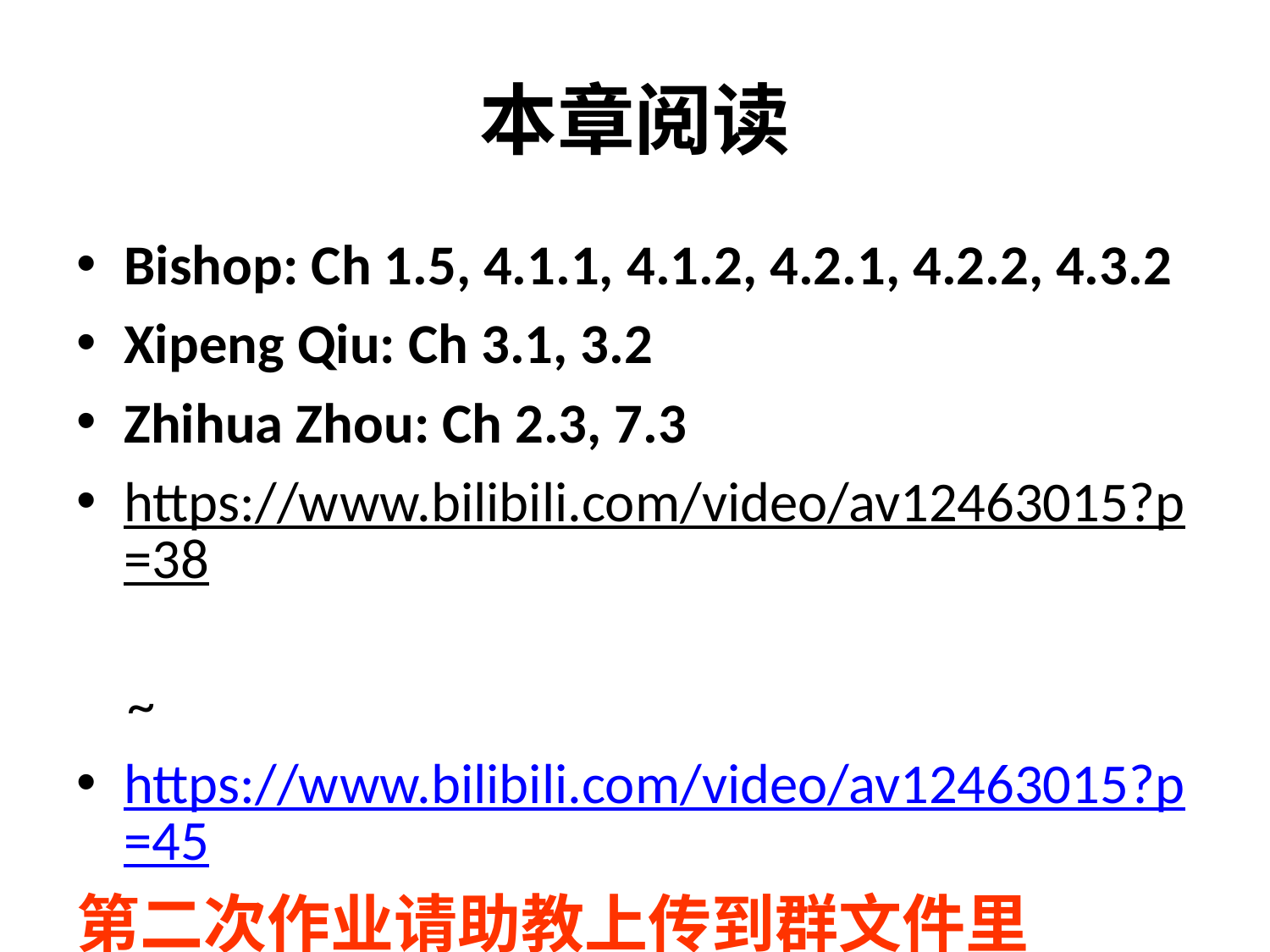

# 本章阅读
Bishop: Ch 1.5, 4.1.1, 4.1.2, 4.2.1, 4.2.2, 4.3.2
Xipeng Qiu: Ch 3.1, 3.2
Zhihua Zhou: Ch 2.3, 7.3
https://www.bilibili.com/video/av12463015?p=38
    ~
https://www.bilibili.com/video/av12463015?p=45
第二次作业请助教上传到群文件里

66